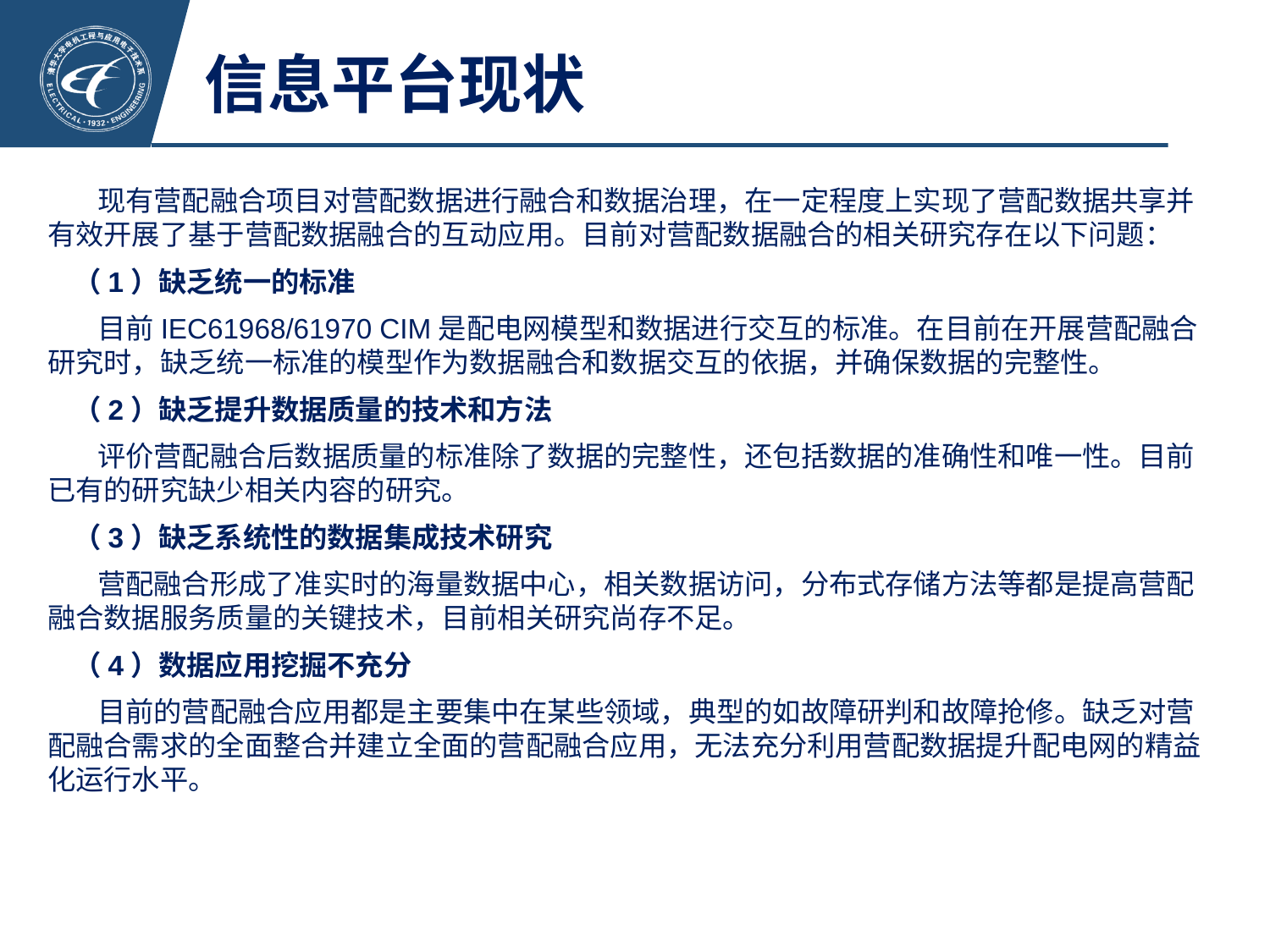

# 信息平台现状
现有营配融合项目对营配数据进行融合和数据治理，在一定程度上实现了营配数据共享并有效开展了基于营配数据融合的互动应用。目前对营配数据融合的相关研究存在以下问题：
（1）缺乏统一的标准
目前IEC61968/61970 CIM是配电网模型和数据进行交互的标准。在目前在开展营配融合研究时，缺乏统一标准的模型作为数据融合和数据交互的依据，并确保数据的完整性。
（2）缺乏提升数据质量的技术和方法
评价营配融合后数据质量的标准除了数据的完整性，还包括数据的准确性和唯一性。目前已有的研究缺少相关内容的研究。
（3）缺乏系统性的数据集成技术研究
营配融合形成了准实时的海量数据中心，相关数据访问，分布式存储方法等都是提高营配融合数据服务质量的关键技术，目前相关研究尚存不足。
（4）数据应用挖掘不充分
目前的营配融合应用都是主要集中在某些领域，典型的如故障研判和故障抢修。缺乏对营配融合需求的全面整合并建立全面的营配融合应用，无法充分利用营配数据提升配电网的精益化运行水平。